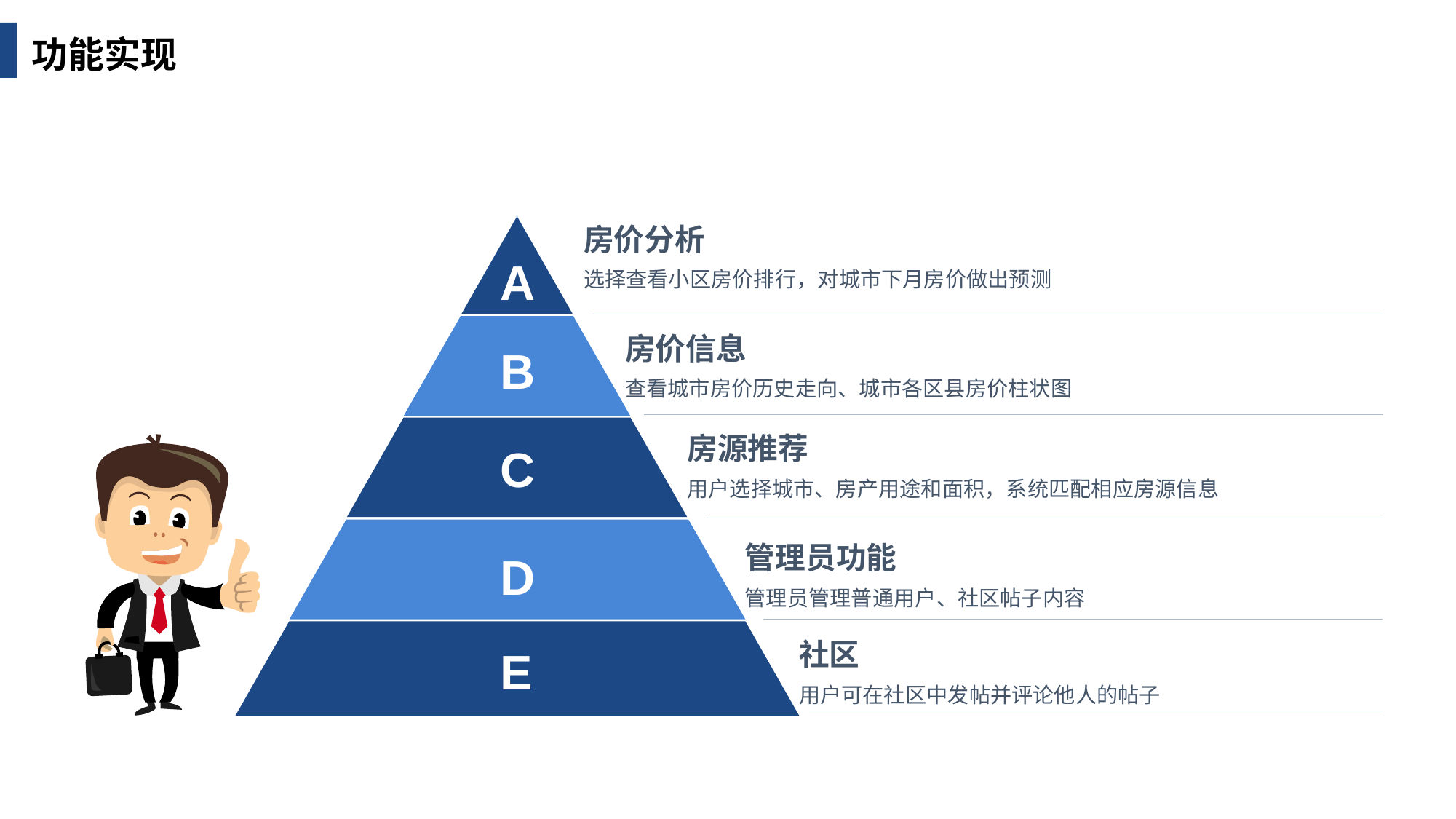

功能实现
房价分析
选择查看小区房价排行，对城市下月房价做出预测

A

房价信息
查看城市房价历史走向、城市各区县房价柱状图
B

房源推荐
用户选择城市、房产用途和面积，系统匹配相应房源信息

C

管理员功能
管理员管理普通用户、社区帖子内容
D

社区
用户可在社区中发帖并评论他人的帖子
E